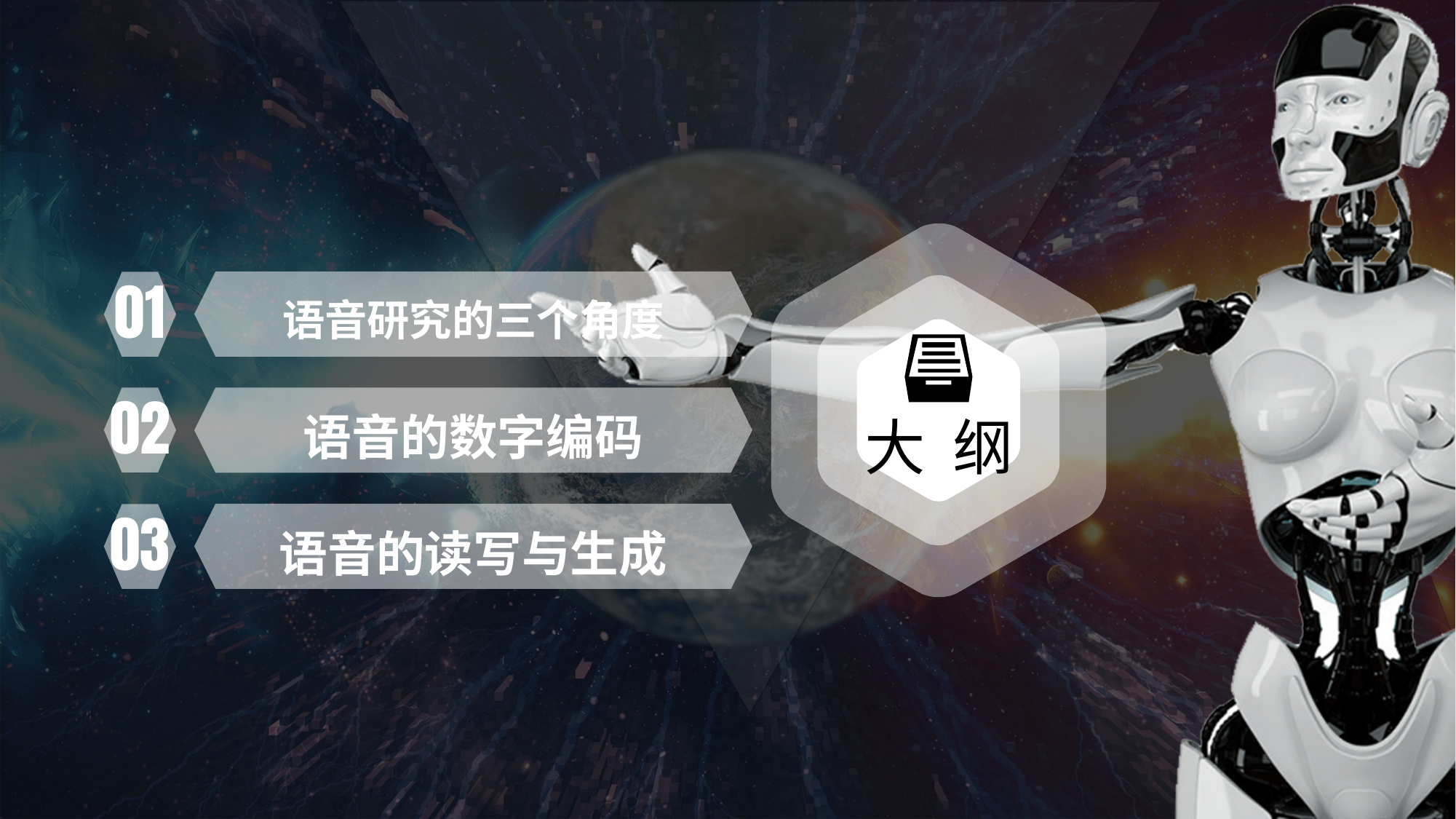

大  纲
语音研究的三个角度
01
02
语音的数字编码
语音的读写与生成
03